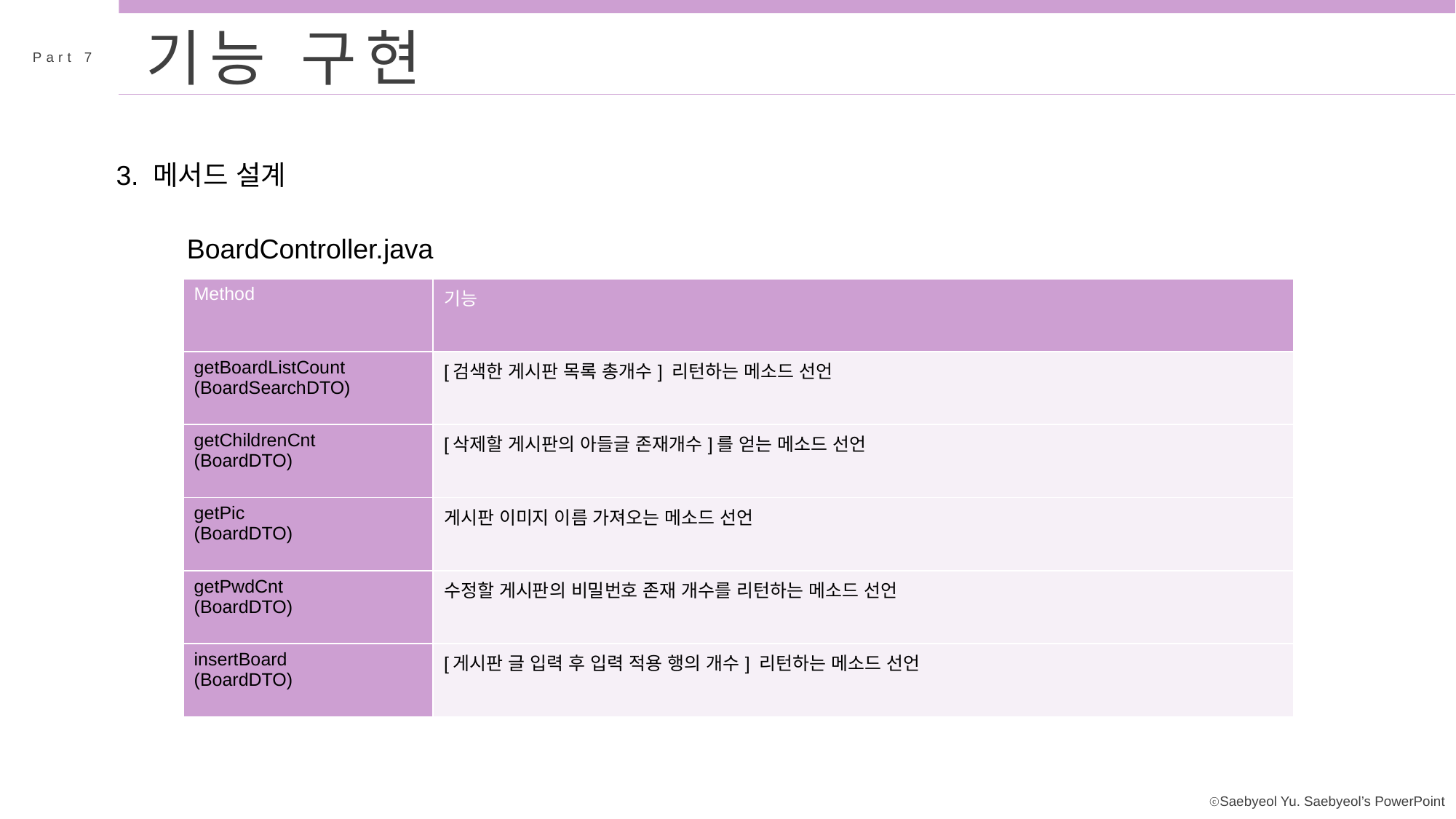

기능 구현
Part 7
3. 메서드 설계
BoardController.java
| Method | 기능 |
| --- | --- |
| getBoardListCount (BoardSearchDTO) | [검색한 게시판 목록 총개수] 리턴하는 메소드 선언 |
| getChildrenCnt (BoardDTO) | [삭제할 게시판의 아들글 존재개수]를 얻는 메소드 선언 |
| getPic (BoardDTO) | 게시판 이미지 이름 가져오는 메소드 선언 |
| getPwdCnt (BoardDTO) | 수정할 게시판의 비밀번호 존재 개수를 리턴하는 메소드 선언 |
| insertBoard (BoardDTO) | [게시판 글 입력 후 입력 적용 행의 개수] 리턴하는 메소드 선언 |